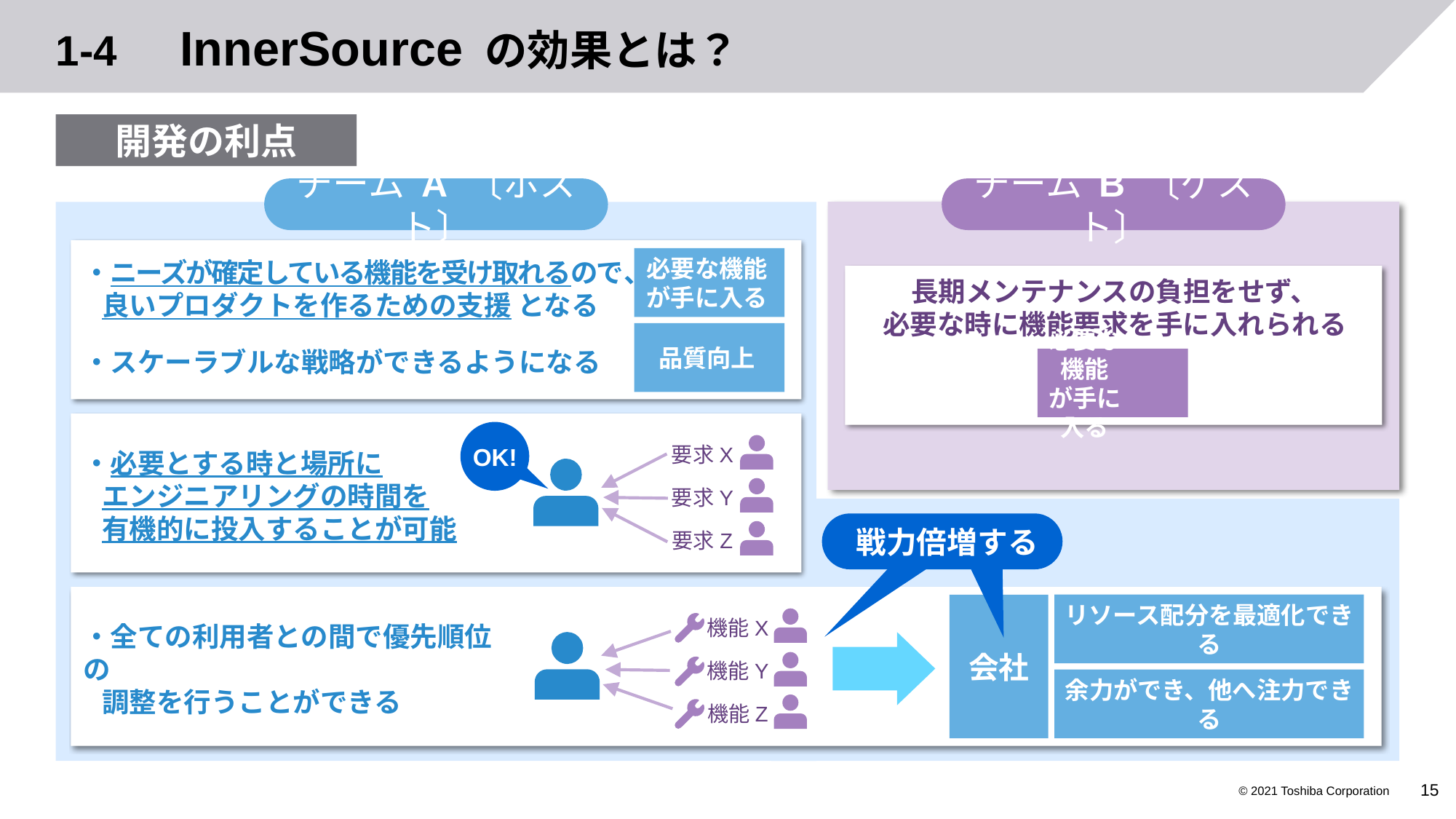

# 1-4　InnerSource の効果とは？
開発の利点
チーム A 〔ホスト〕
チーム B 〔ゲスト〕

必要な機能
が手に入る
・ニーズが確定している機能を受け取れるので、
  良いプロダクトを作るための支援 となる

長期メンテナンスの負担をせず、
必要な時に機能要求を手に入れられる
品質向上
・スケーラブルな戦略ができるようになる
必要な機能
が手に入る

OK!

要求X

要求Y

要求Z
・必要とする時と場所に
  エンジニアリングの時間を
  有機的に投入することが可能
 戦力倍増する

リソース配分を最適化できる
会社

機能X

機能Y

機能Z

・全ての利用者との間で優先順位の
  調整を行うことができる
余力ができ、他へ注力できる